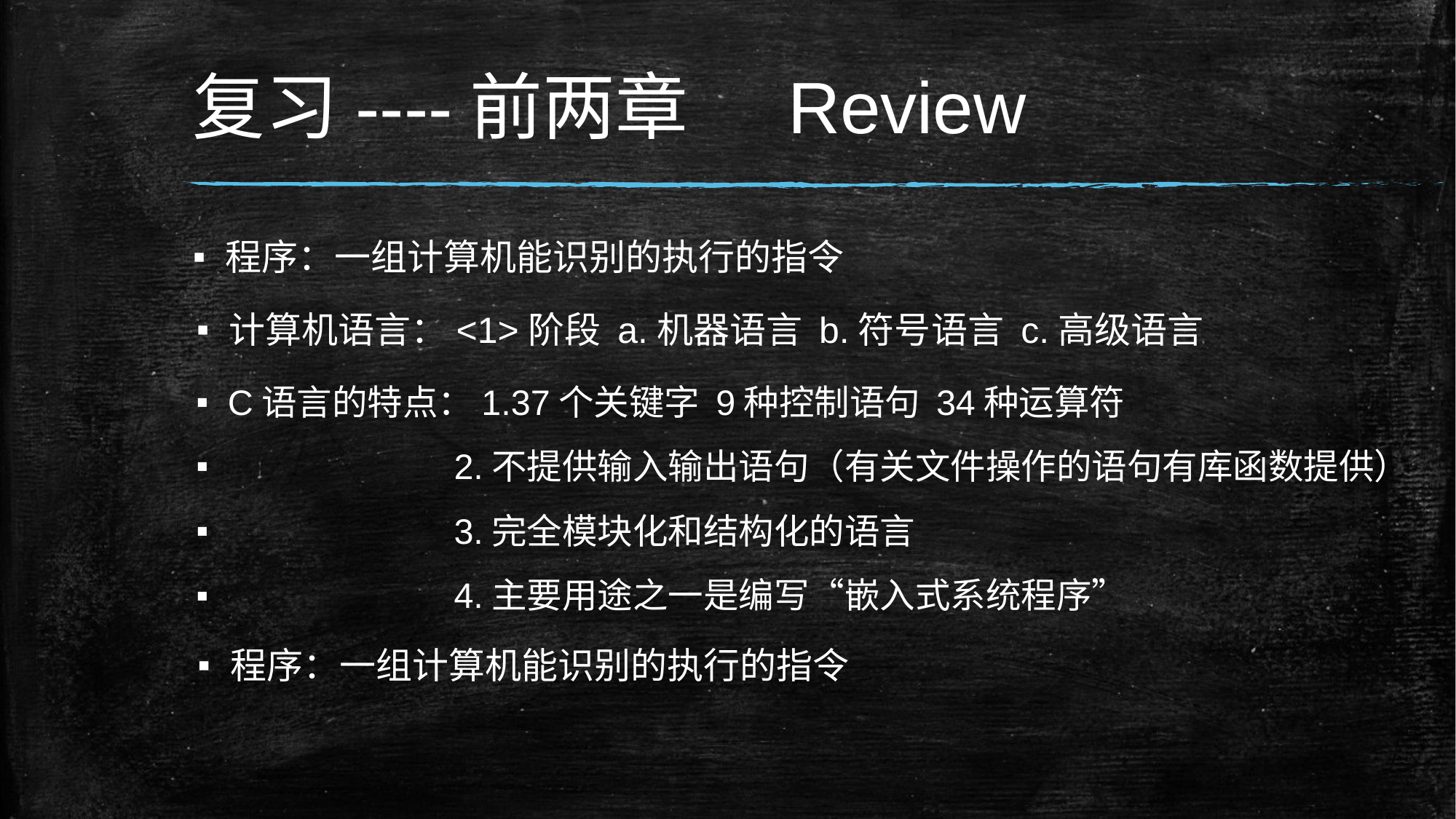

# 复习----前两章     Review
程序：一组计算机能识别的执行的指令
计算机语言：<1>阶段 a.机器语言 b.符号语言 c.高级语言
C语言的特点：1.37个关键字 9种控制语句 34种运算符
                       2.不提供输入输出语句（有关文件操作的语句有库函数提供）
                       3.完全模块化和结构化的语言
                       4.主要用途之一是编写“嵌入式系统程序”
程序：一组计算机能识别的执行的指令